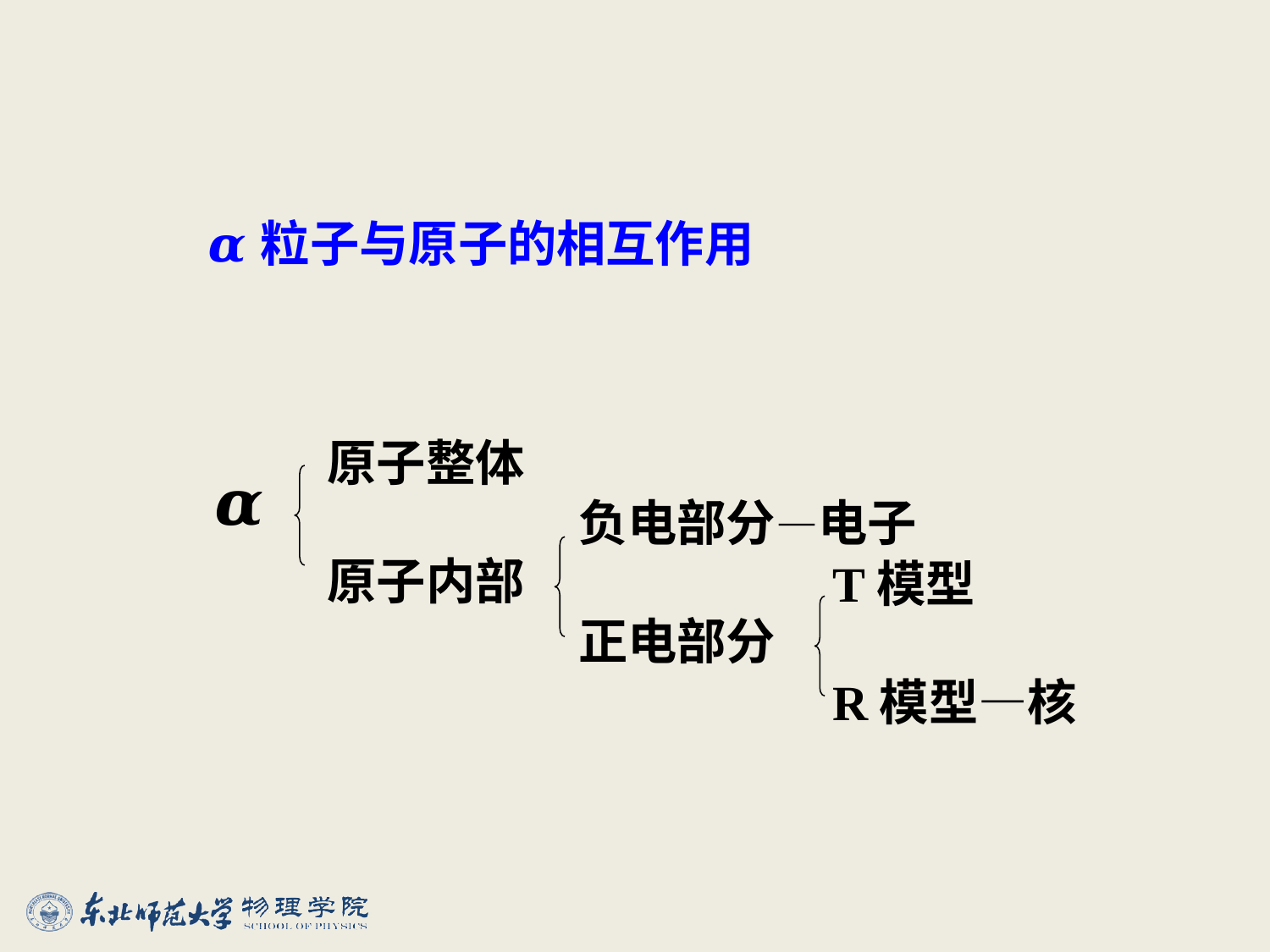

𝜶粒子与原子的相互作用
原子整体

原子内部

𝜶
负电部分—电子

正电部分

T模型

R模型—核